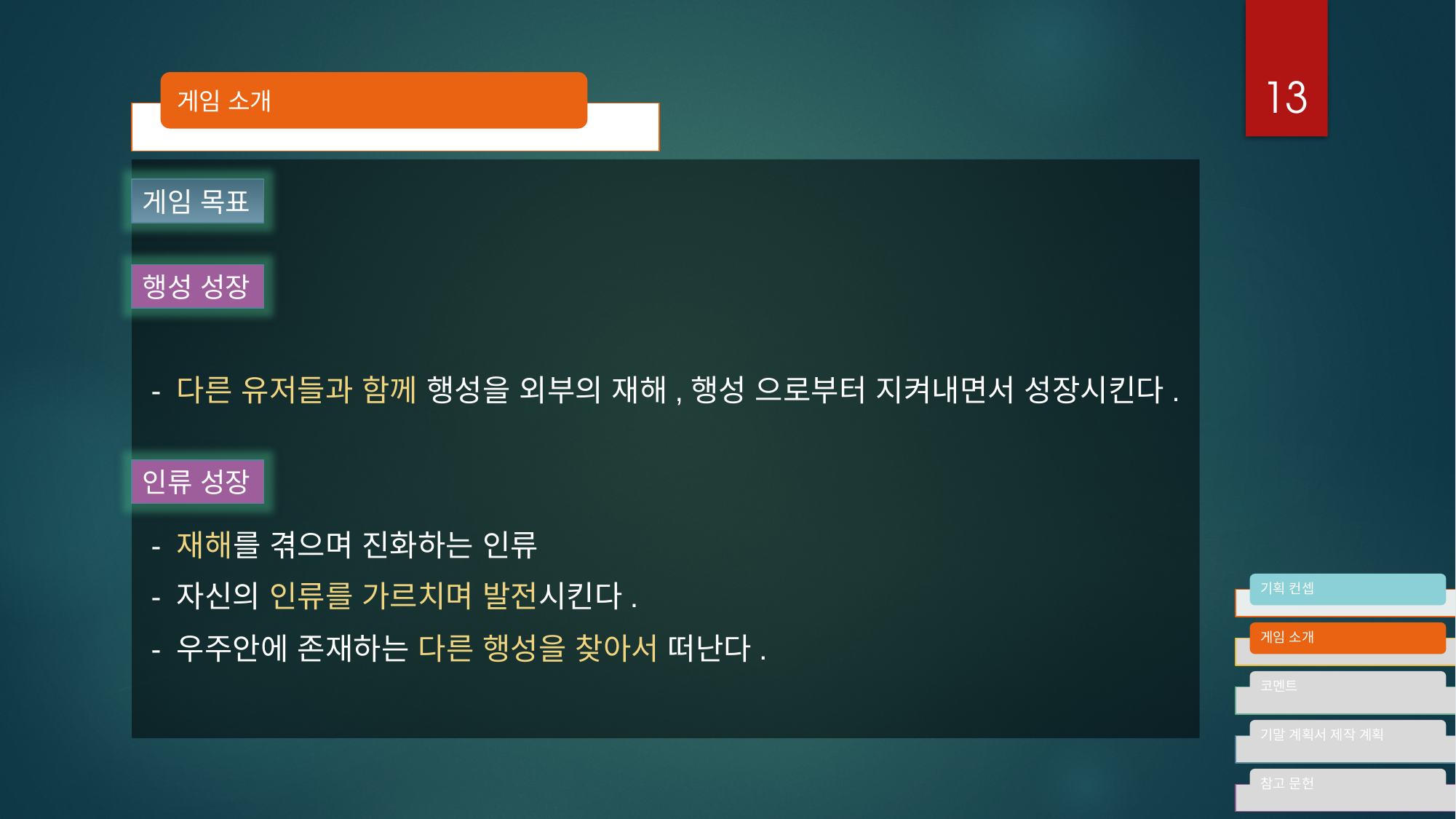

13

게임 소개

 - 다른 유저들과 함께 행성을 외부의 재해,행성 으로부터 지켜내면서 성장시킨다.

 - 재해를 겪으며 진화하는 인류
 - 자신의 인류를 가르치며 발전시킨다.
 - 우주안에 존재하는 다른 행성을 찾아서 떠난다.
게임 목표
행성 성장
인류 성장
기획 컨셉
게임 소개
코멘트
기말 계획서 제작 계획
참고 문헌